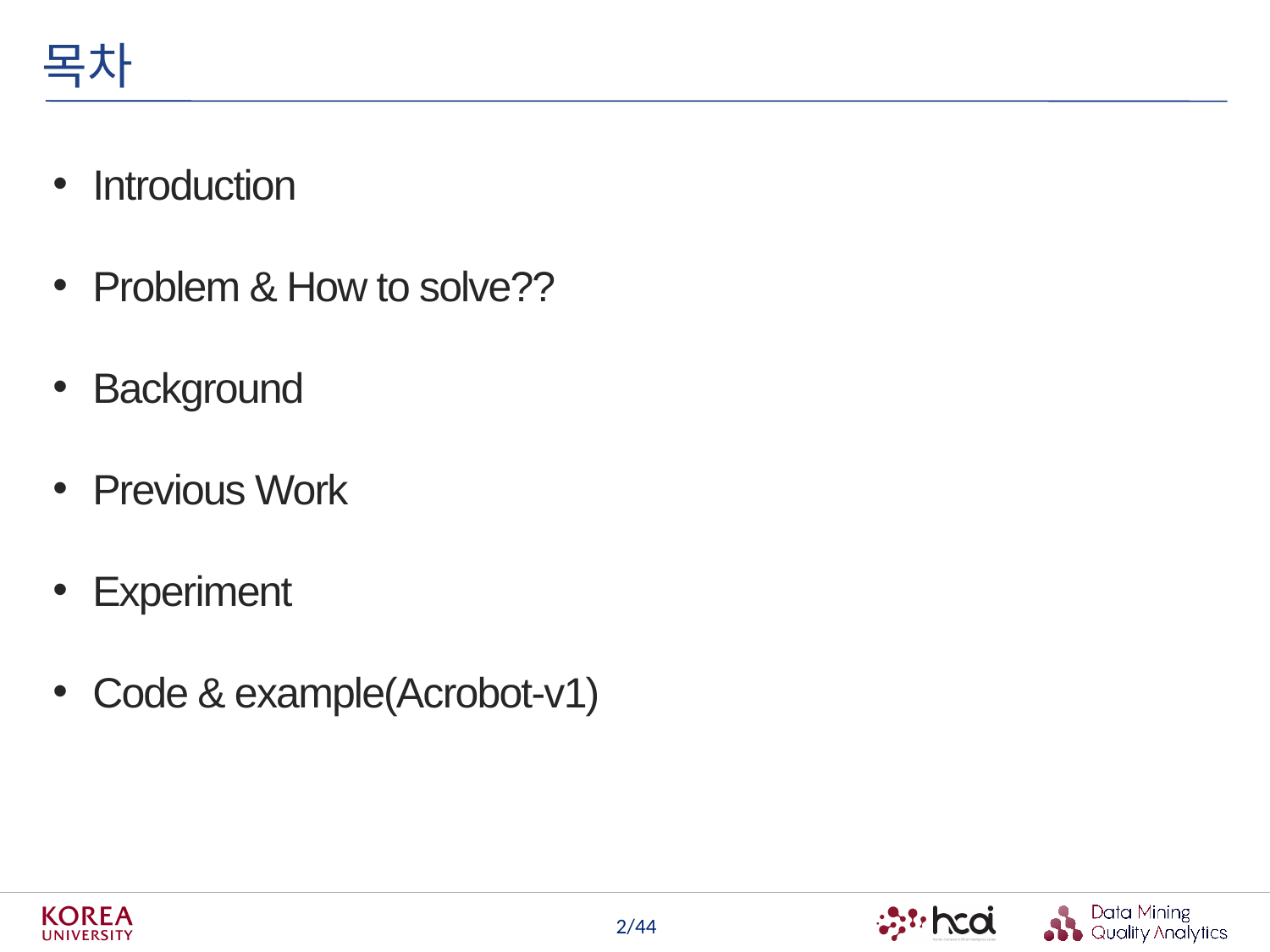

목차
Introduction
Problem & How to solve??
Background
Previous Work
Experiment
Code & example(Acrobot-v1)